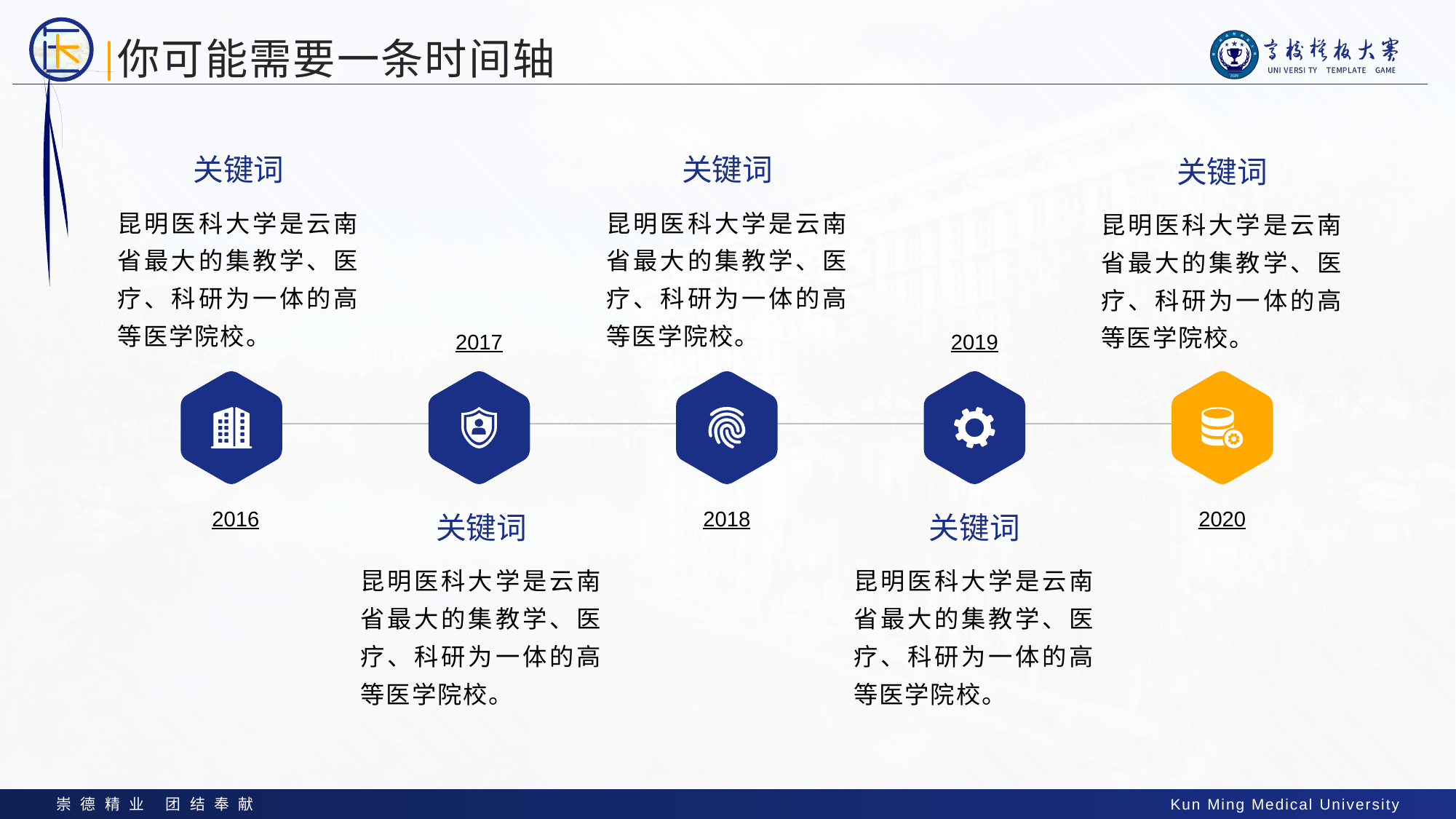

# 你可能需要一条时间轴
关键词
昆明医科大学是云南省最大的集教学、医疗、科研为一体的高等医学院校。
关键词
昆明医科大学是云南省最大的集教学、医疗、科研为一体的高等医学院校。
关键词
昆明医科大学是云南省最大的集教学、医疗、科研为一体的高等医学院校。
2017
2019

2016
2018
2020
关键词
昆明医科大学是云南省最大的集教学、医疗、科研为一体的高等医学院校。
关键词
昆明医科大学是云南省最大的集教学、医疗、科研为一体的高等医学院校。